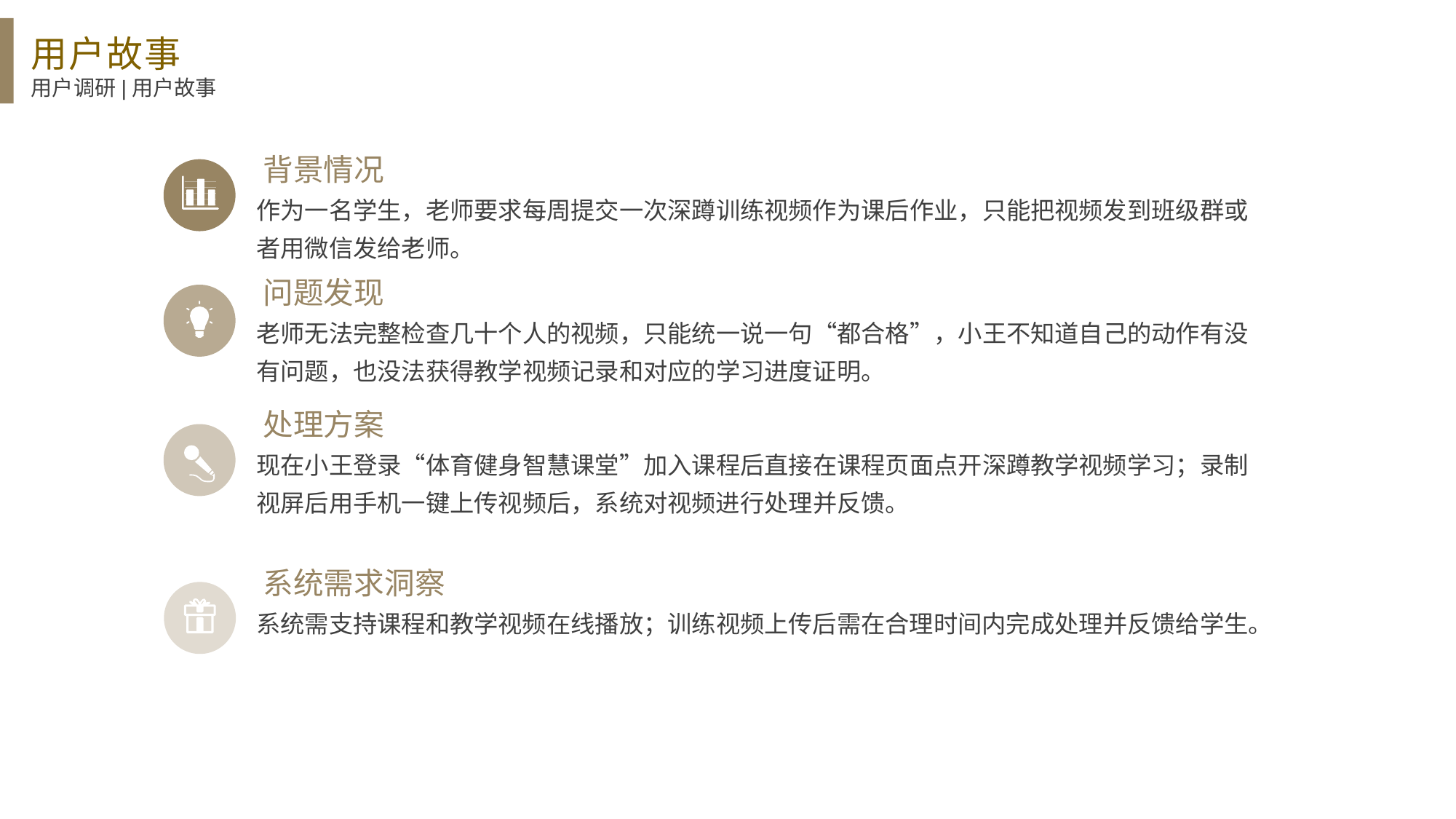

用户故事

用户调研|用户故事
背景情况
作为一名学生，老师要求每周提交一次深蹲训练视频作为课后作业，只能把视频发到班级群或者用微信发给老师。

问题发现
老师无法完整检查几十个人的视频，只能统一说一句“都合格”，小王不知道自己的动作有没有问题，也没法获得教学视频记录和对应的学习进度证明。

处理方案
现在小王登录“体育健身智慧课堂”加入课程后直接在课程页面点开深蹲教学视频学习；录制视屏后用手机一键上传视频后，系统对视频进行处理并反馈。

系统需求洞察
系统需支持课程和教学视频在线播放；训练视频上传后需在合理时间内完成处理并反馈给学生。